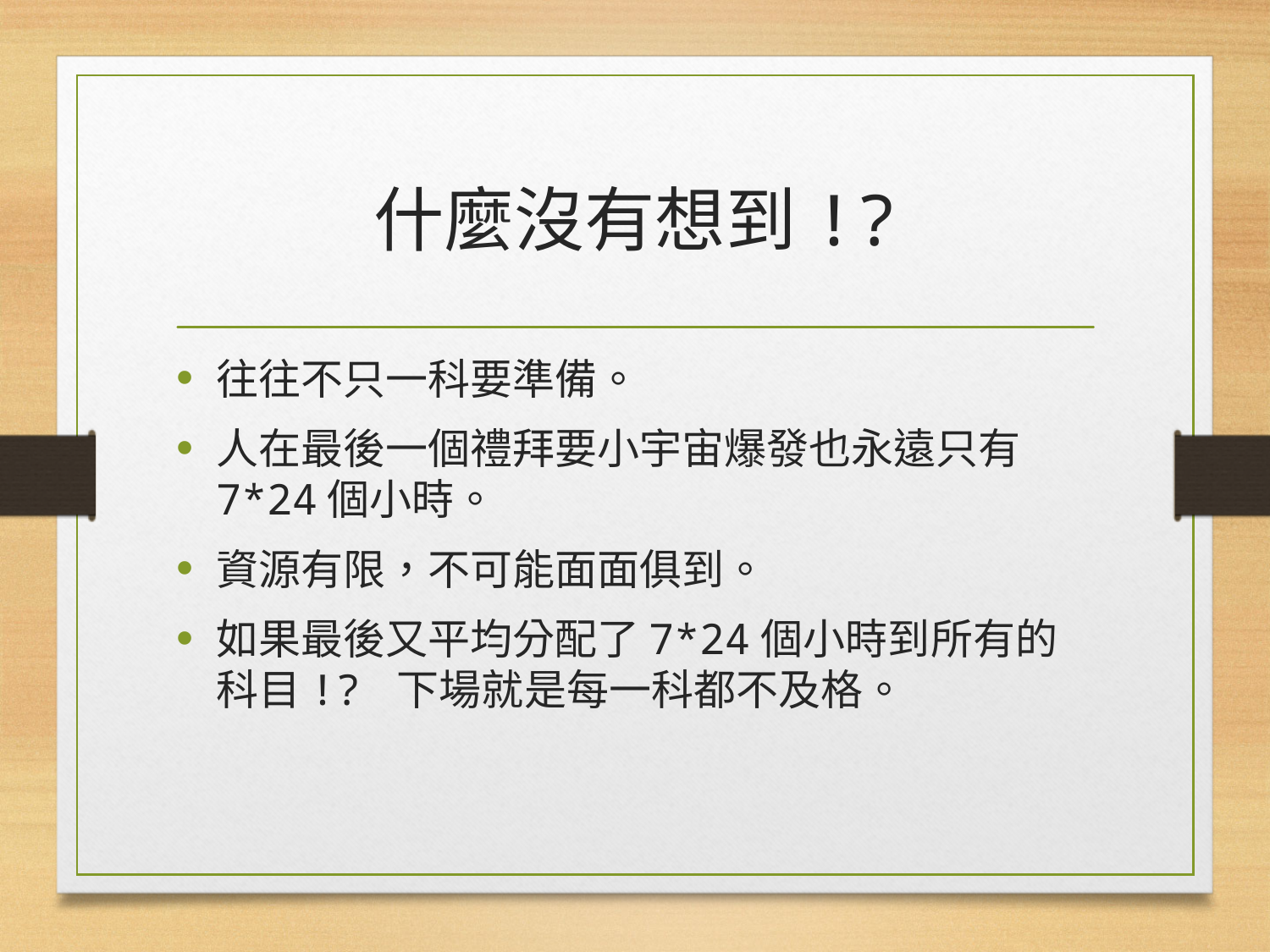

# 什麼沒有想到!?
往往不只一科要準備。
人在最後一個禮拜要小宇宙爆發也永遠只有7*24個小時。
資源有限，不可能面面俱到。
如果最後又平均分配了7*24個小時到所有的科目!? 下場就是每一科都不及格。